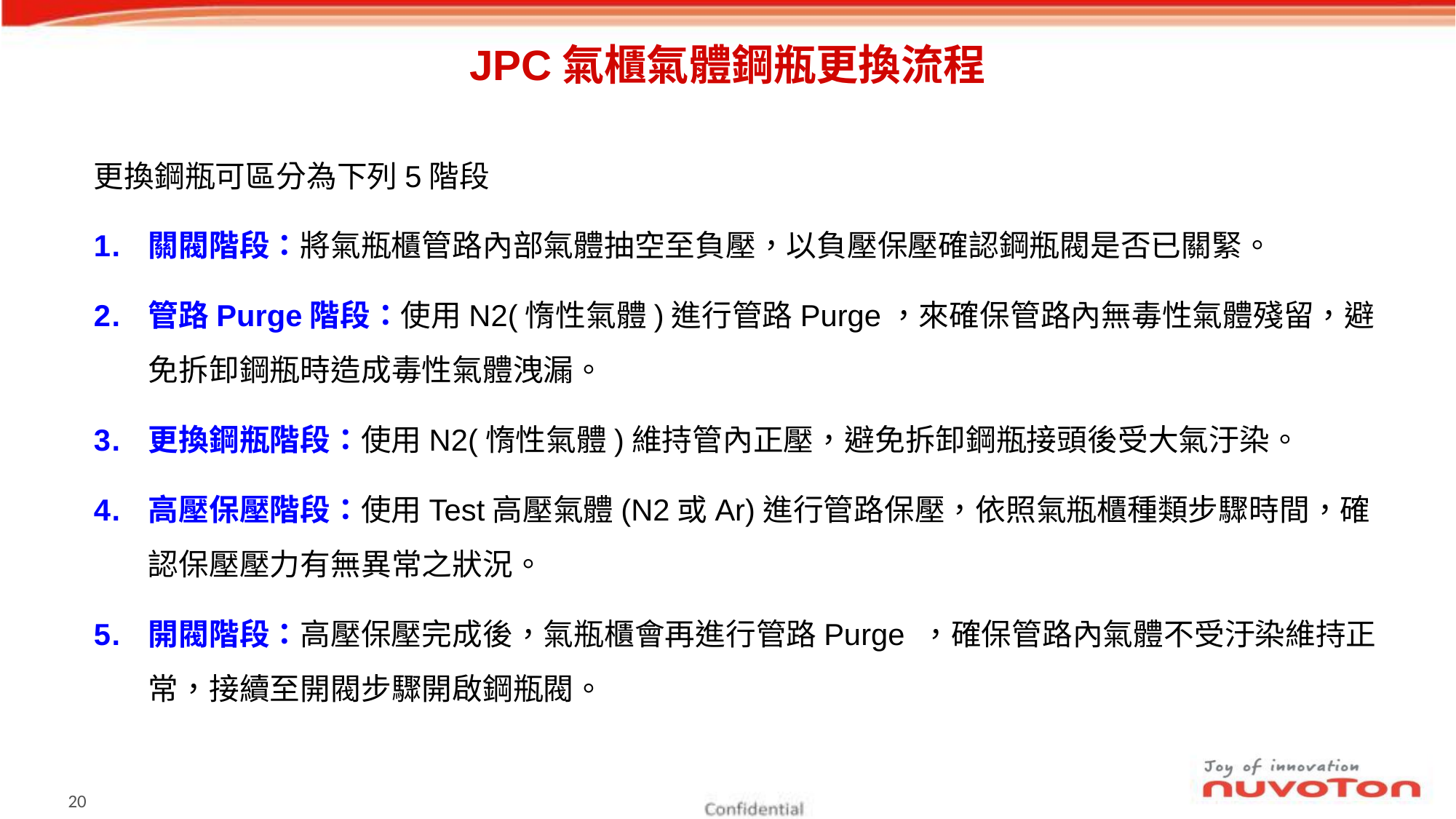

# JPC氣櫃氣體鋼瓶更換流程
更換鋼瓶可區分為下列5階段
關閥階段：將氣瓶櫃管路內部氣體抽空至負壓，以負壓保壓確認鋼瓶閥是否已關緊。
管路Purge階段：使用N2(惰性氣體)進行管路Purge，來確保管路內無毒性氣體殘留，避免拆卸鋼瓶時造成毒性氣體洩漏。
更換鋼瓶階段：使用N2(惰性氣體)維持管內正壓，避免拆卸鋼瓶接頭後受大氣汙染。
高壓保壓階段：使用Test高壓氣體(N2或Ar)進行管路保壓，依照氣瓶櫃種類步驟時間，確認保壓壓力有無異常之狀況。
開閥階段：高壓保壓完成後，氣瓶櫃會再進行管路Purge ，確保管路內氣體不受汙染維持正常，接續至開閥步驟開啟鋼瓶閥。
20